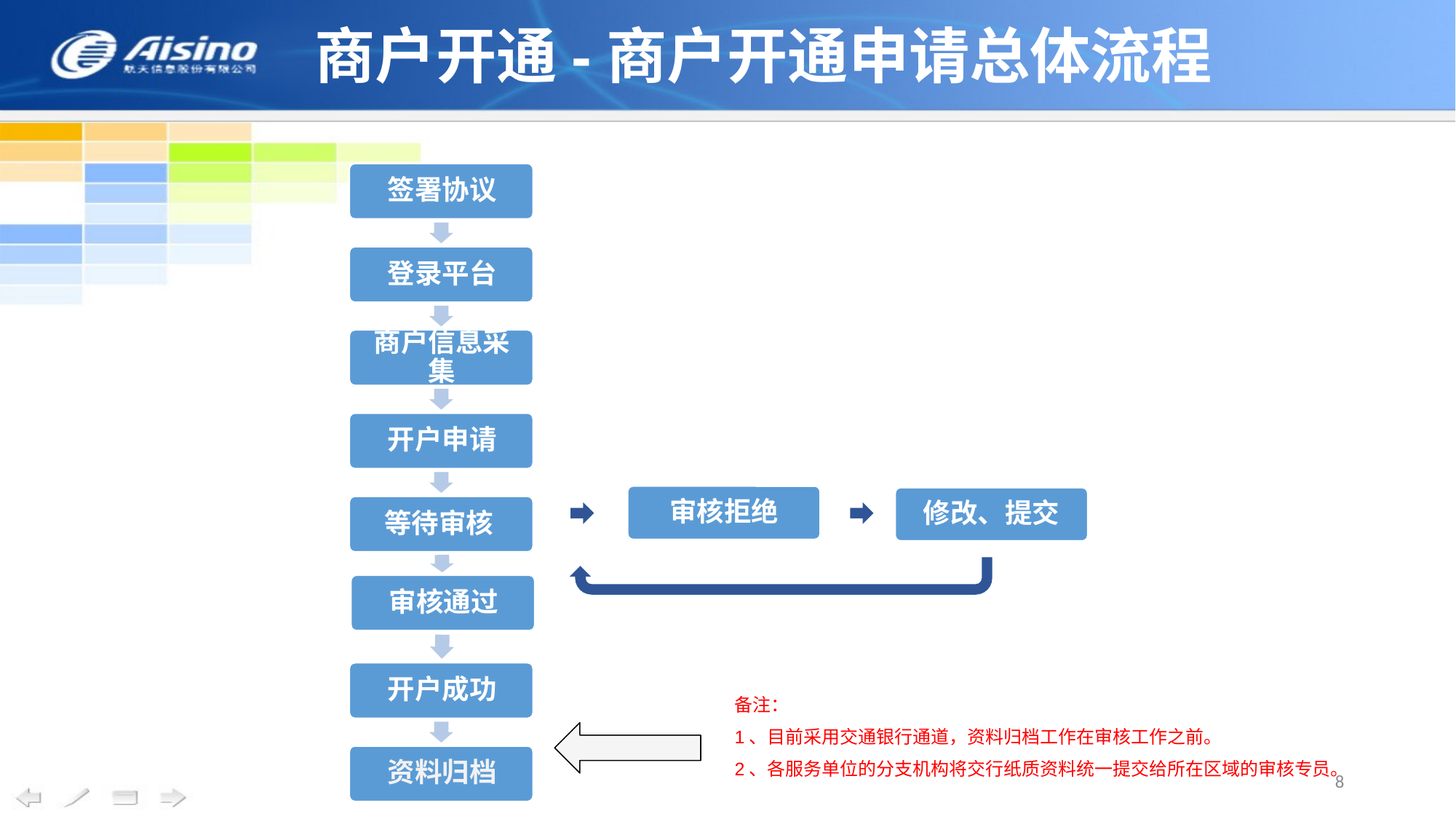

# 商户开通-商户开通申请总体流程
签署协议

登录平台

商户信息采集

开户申请

等待审核

审核通过

开户成功

资料归档

审核拒绝

修改、提交

备注：
1、目前采用交通银行通道，资料归档工作在审核工作之前。
2、各服务单位的分支机构将交行纸质资料统一提交给所在区域的审核专员。

8